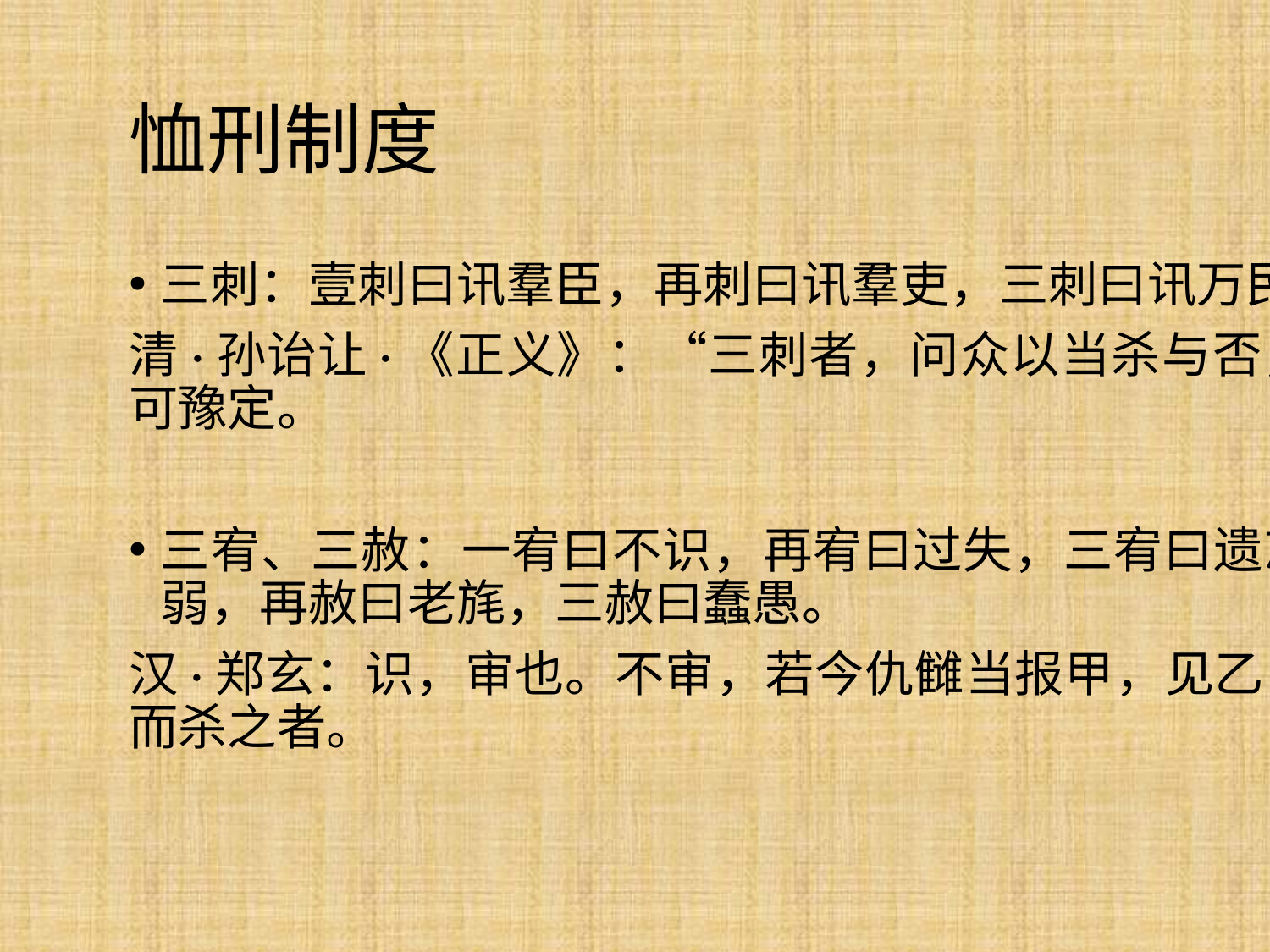

# 恤刑制度
三刺：壹刺曰讯羣臣，再刺曰讯羣吏，三刺曰讯万民。
清·孙诒让·《正义》：“三刺者，问众以当杀与否，是刑与宥不可豫定。

三宥、三赦：一宥曰不识，再宥曰过失，三宥曰遗忘。一赦曰幼弱，再赦曰老旄，三赦曰蠢愚。
汉·郑玄：识，审也。不审，若今仇雠当报甲，见乙，诚以为甲，而杀之者。